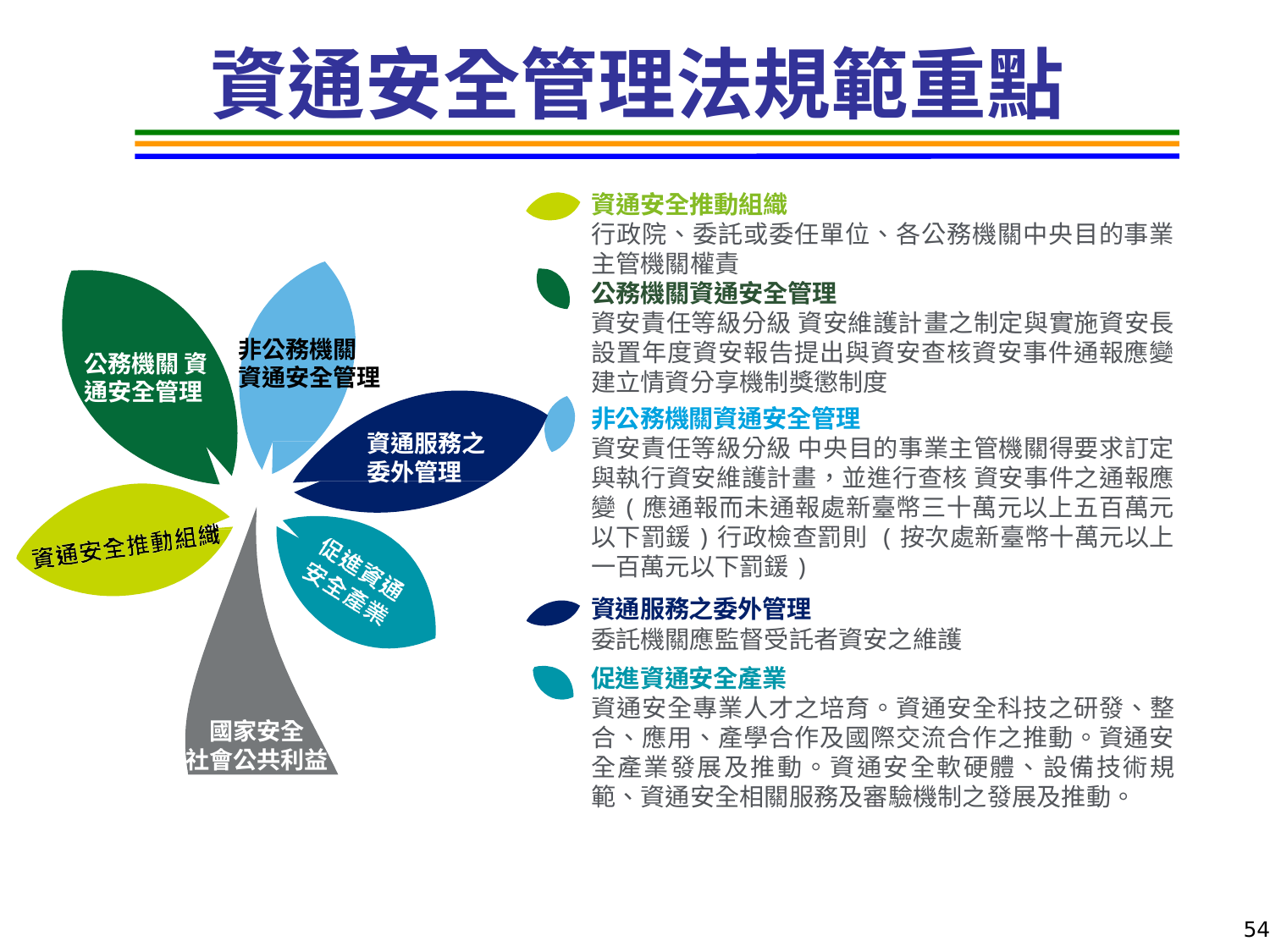

# 資通安全管理法規範重點
資通安全推動組織
行政院、委託或委任單位、各公務機關中央目的事業主管機關權責
公務機關資通安全管理
資安責任等級分級 資安維護計畫之制定與實施資安長設置年度資安報告提出與資安查核資安事件通報應變 建立情資分享機制獎懲制度
非公務機關資通安全管理
資安責任等級分級 中央目的事業主管機關得要求訂定與執行資安維護計畫，並進行查核 資安事件之通報應變(應通報而未通報處新臺幣三十萬元以上五百萬元以下罰鍰)行政檢查罰則 (按次處新臺幣十萬元以上一百萬元以下罰鍰)
資通服務之委外管理
委託機關應監督受託者資安之維護
促進資通安全產業
資通安全專業人才之培育。資通安全科技之研發、整合、應用、產學合作及國際交流合作之推動。資通安全產業發展及推動。資通安全軟硬體、設備技術規範、資通安全相關服務及審驗機制之發展及推動。

非公務機關 資通安全管理
公務機關 資通安全管理

資通服務之 委外管理

國家安全 社會公共利益
54